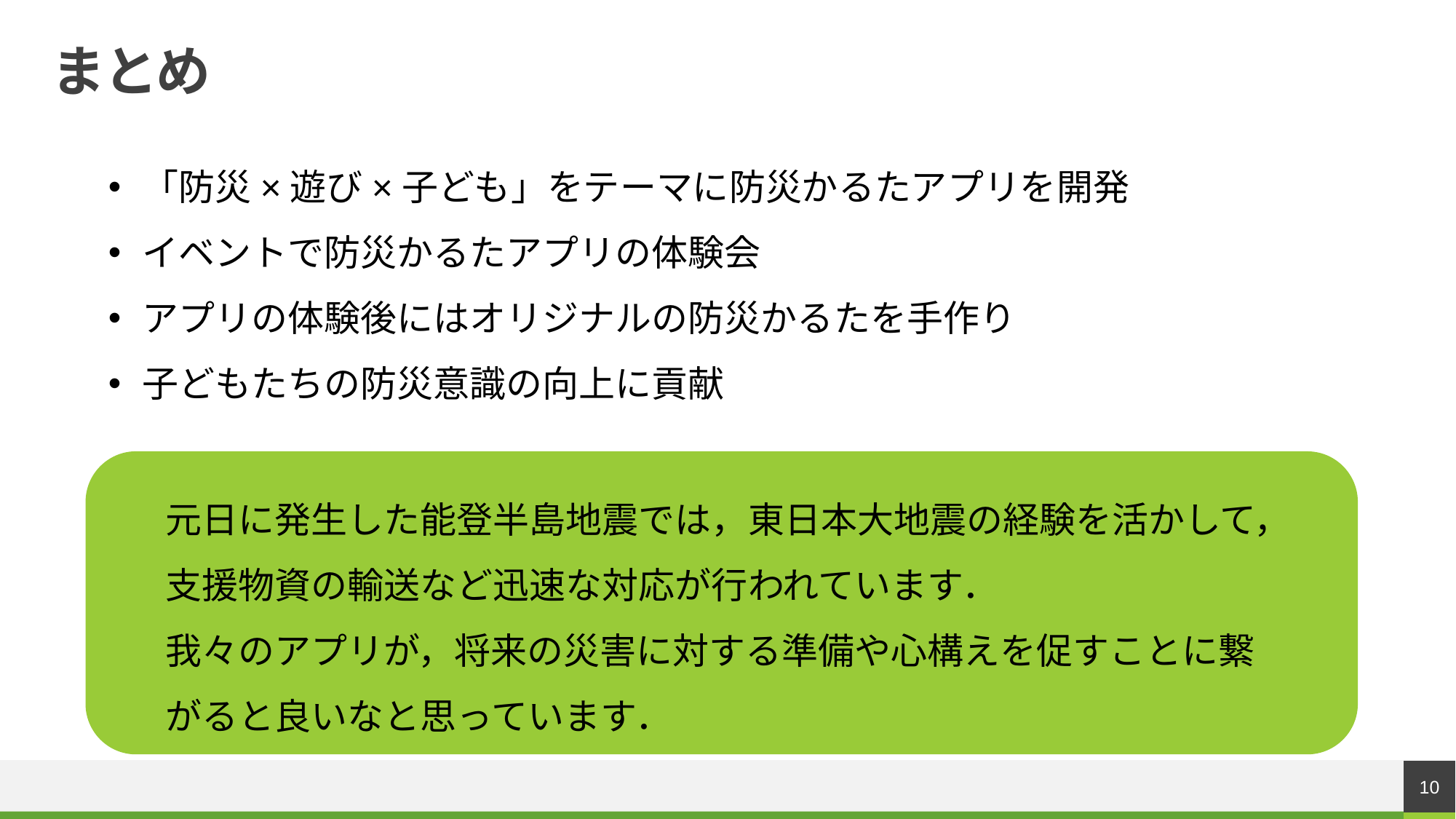

# まとめ
「防災×遊び×子ども」をテーマに防災かるたアプリを開発
イベントで防災かるたアプリの体験会
アプリの体験後にはオリジナルの防災かるたを手作り
子どもたちの防災意識の向上に貢献

元日に発生した能登半島地震では，東日本大地震の経験を活かして，支援物資の輸送など迅速な対応が行われています．
我々のアプリが，将来の災害に対する準備や心構えを促すことに繋がると良いなと思っています．
10